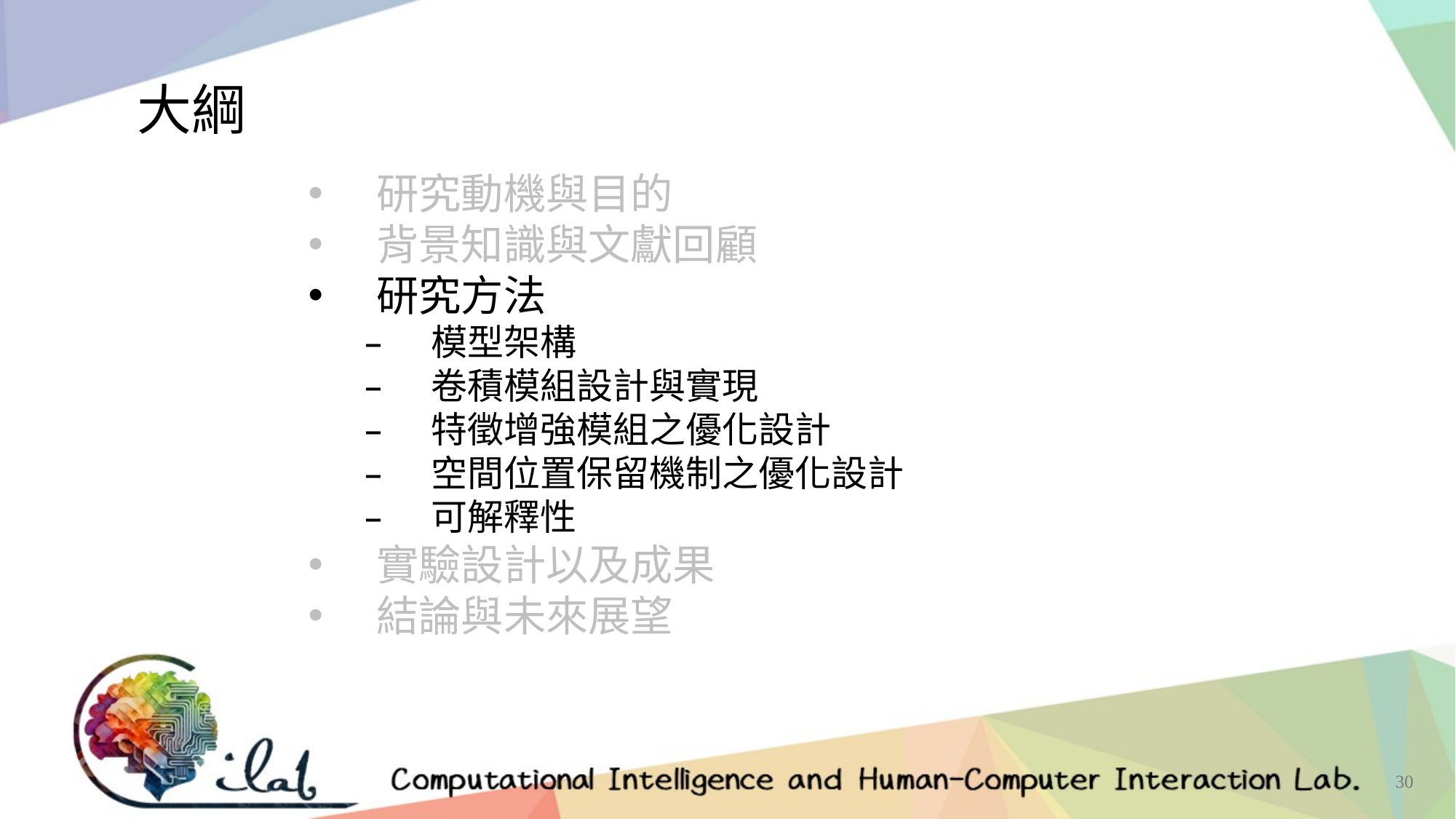

大綱
研究動機與目的
背景知識與文獻回顧
研究方法
模型架構
卷積模組設計與實現
特徵增強模組之優化設計
空間位置保留機制之優化設計
可解釋性
實驗設計以及成果
結論與未來展望
30